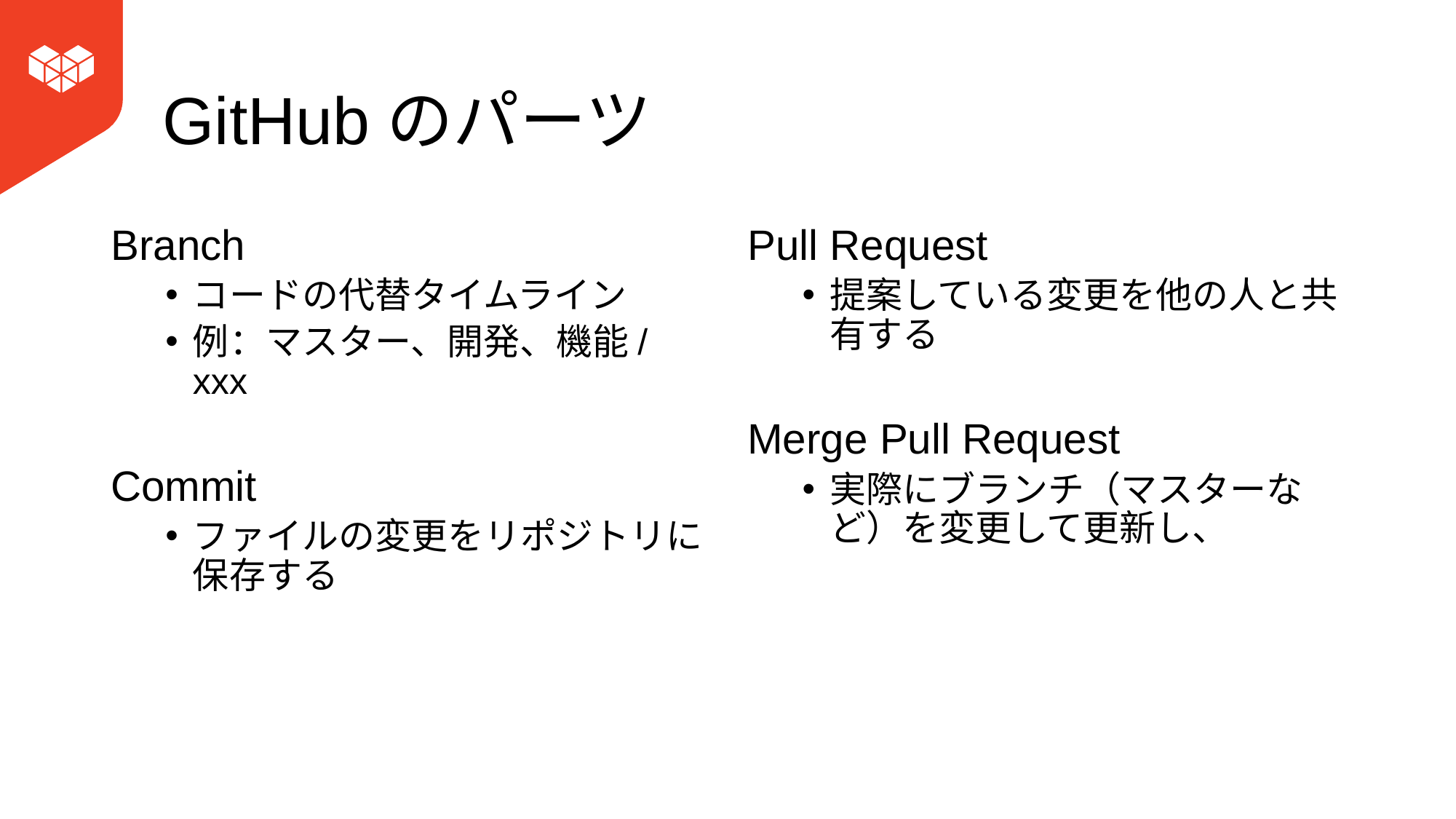

# GitHubのパーツ
Branch
コードの代替タイムライン
例：マスター、開発、機能/ xxx

Commit
ファイルの変更をリポジトリに保存する
Pull Request
提案している変更を他の人と共有する

Merge Pull Request
実際にブランチ（マスターなど）を変更して更新し、